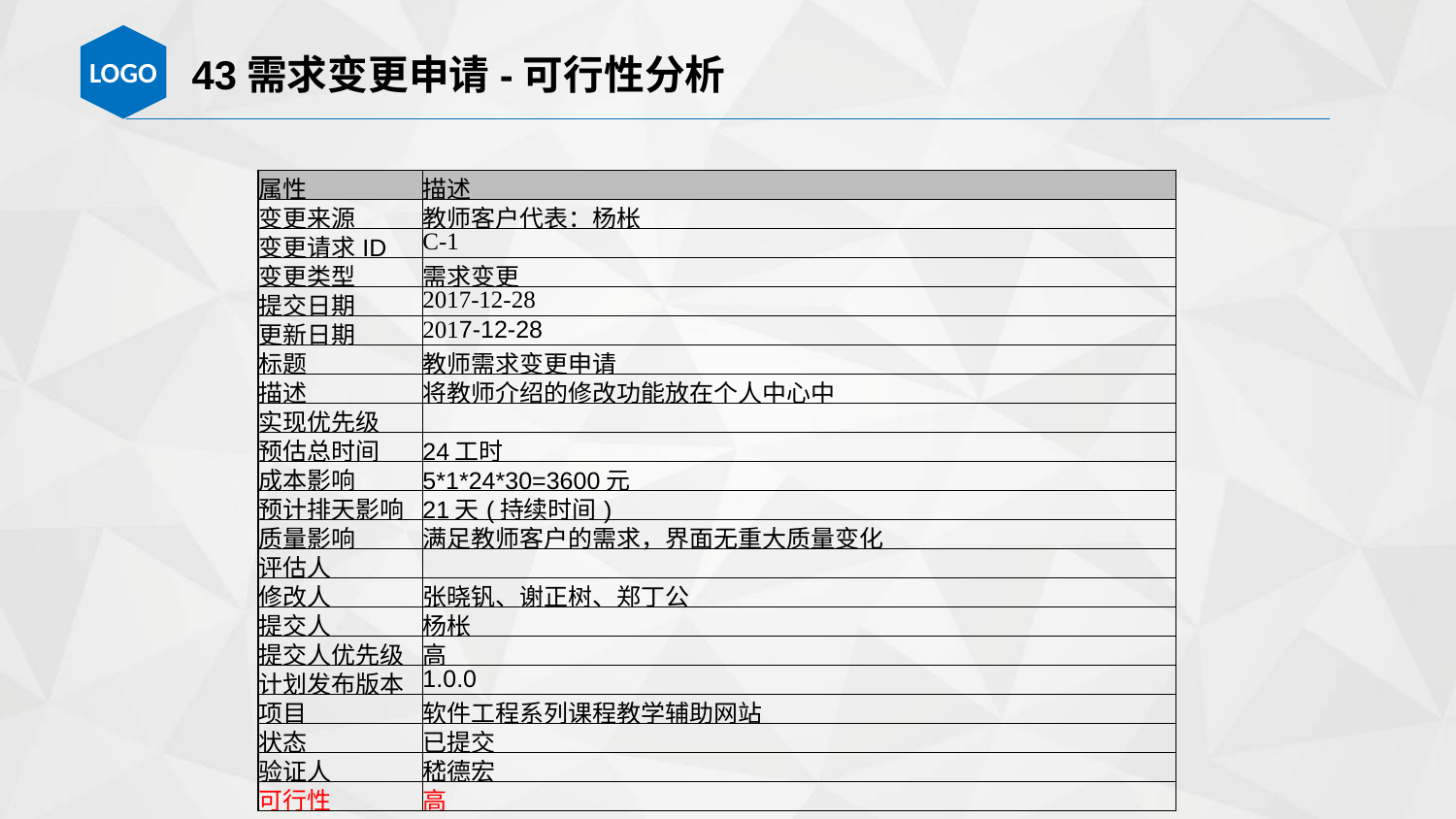

43需求变更申请-可行性分析
| 属性 | 描述 |
| --- | --- |
| 变更来源 | 教师客户代表：杨枨 |
| 变更请求ID | C-1 |
| 变更类型 | 需求变更 |
| 提交日期 | 2017-12-28 |
| 更新日期 | 2017-12-28 |
| 标题 | 教师需求变更申请 |
| 描述 | 将教师介绍的修改功能放在个人中心中 |
| 实现优先级 |  |
| 预估总时间 | 24工时 |
| 成本影响 | 5\*1\*24\*30=3600元 |
| 预计排天影响 | 21天(持续时间) |
| 质量影响 | 满足教师客户的需求，界面无重大质量变化 |
| 评估人 |  |
| 修改人 | 张晓钒、谢正树、郑丁公 |
| 提交人 | 杨枨 |
| 提交人优先级 | 高 |
| 计划发布版本 | 1.0.0 |
| 项目 | 软件工程系列课程教学辅助网站 |
| 状态 | 已提交 |
| 验证人 | 嵇德宏 |
| 可行性 | 高 |